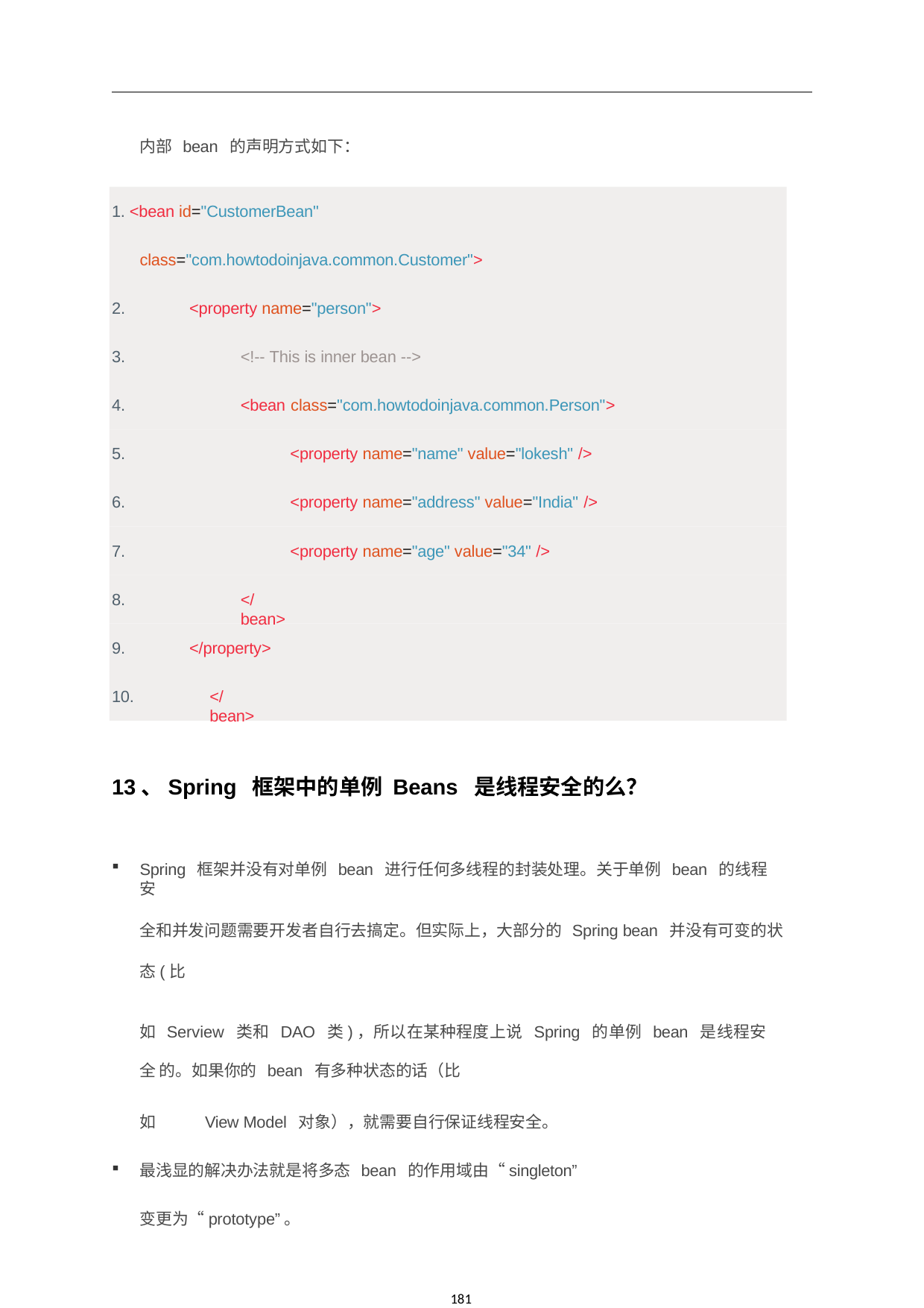

内部 bean 的声明方式如下：
1. <bean id="CustomerBean"  class="com.howtodoinjava.common.Customer">

2.
<property name="person">

3.
<!-- This is inner bean -->

4.
<bean class="com.howtodoinjava.common.Person">

5.
<property name="name" value="lokesh" />

6.
<property name="address" value="India" />

7.
<property name="age" value="34" />

8.
</bean>

9.
</property>

10.
</bean>
13、Spring 框架中的单例 Beans 是线程安全的么？
Spring 框架并没有对单例 bean 进行任何多线程的封装处理。关于单例 bean 的线程安
全和并发问题需要开发者自行去搞定。但实际上，大部分的 Spring bean 并没有可变的状 态(比

如 Serview 类和 DAO 类)，所以在某种程度上说 Spring 的单例 bean 是线程安全 的。如果你的 bean 有多种状态的话（比

如	View Model 对象），就需要自行保证线程安全。
最浅显的解决办法就是将多态 bean 的作用域由“singleton”  变更为“prototype”。
181